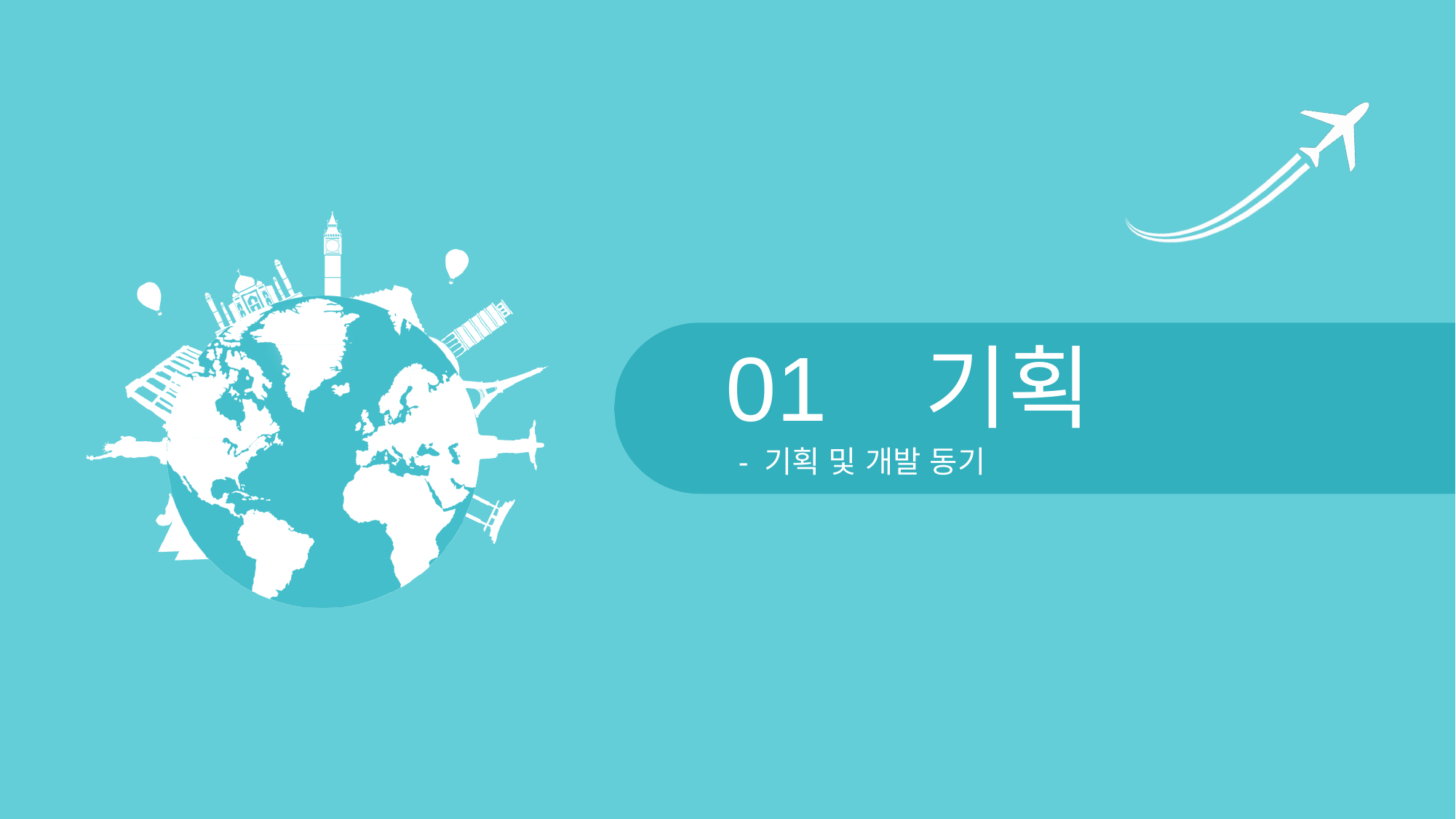

01   기획
- 기획 및 개발 동기